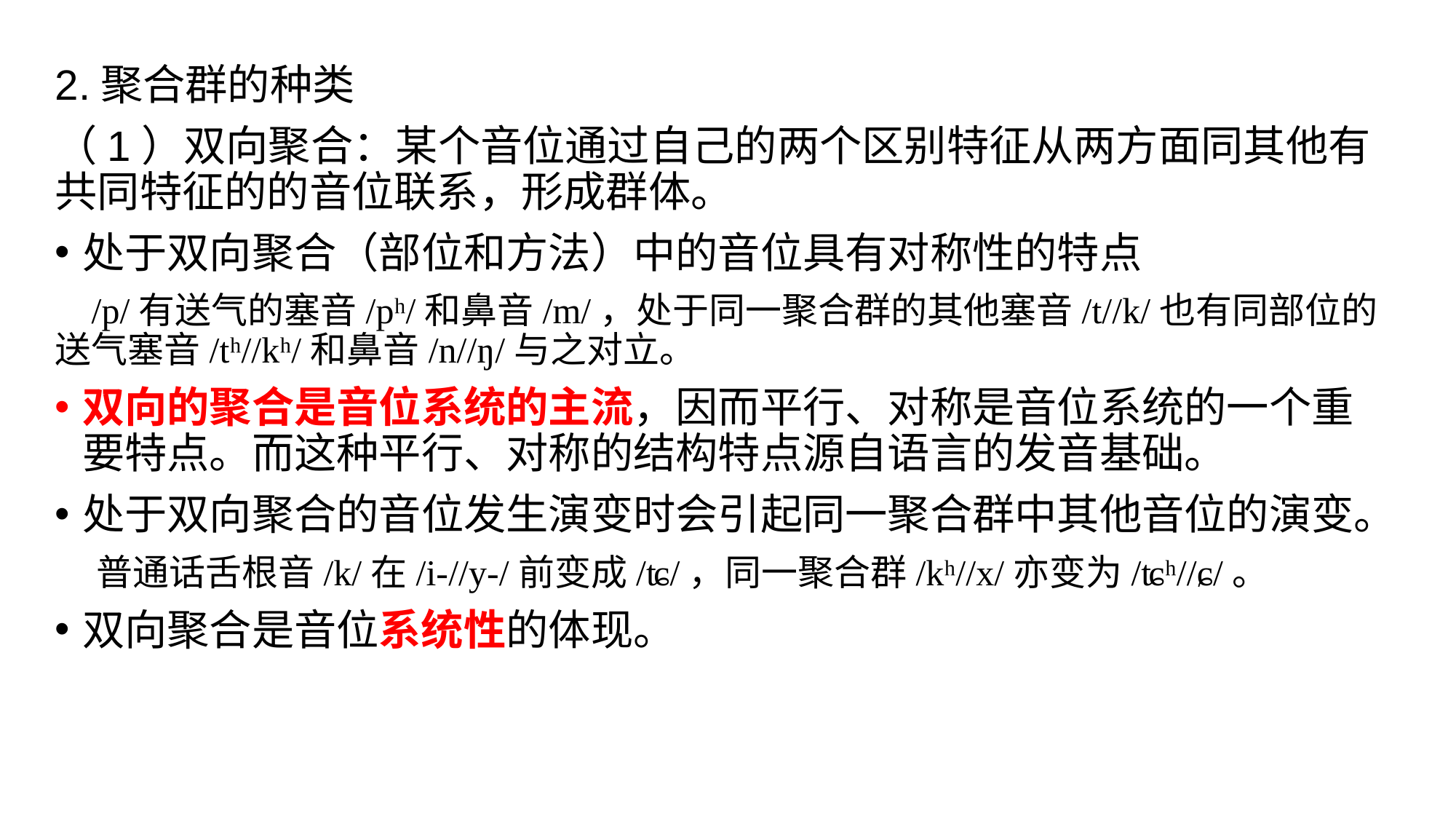

2.聚合群的种类
（1）双向聚合：某个音位通过自己的两个区别特征从两方面同其他有共同特征的的音位联系，形成群体。
处于双向聚合（部位和方法）中的音位具有对称性的特点
    /p/有送气的塞音/pʰ/和鼻音/m/，处于同一聚合群的其他塞音/t//k/也有同部位的送气塞音/tʰ//kʰ/和鼻音/n//ŋ/与之对立。
双向的聚合是音位系统的主流，因而平行、对称是音位系统的一个重要特点。而这种平行、对称的结构特点源自语言的发音基础。
处于双向聚合的音位发生演变时会引起同一聚合群中其他音位的演变。
    普通话舌根音/k/在/i-//y-/前变成/ʨ/，同一聚合群/kʰ//x/亦变为/ʨʰ//ɕ/。
双向聚合是音位系统性的体现。